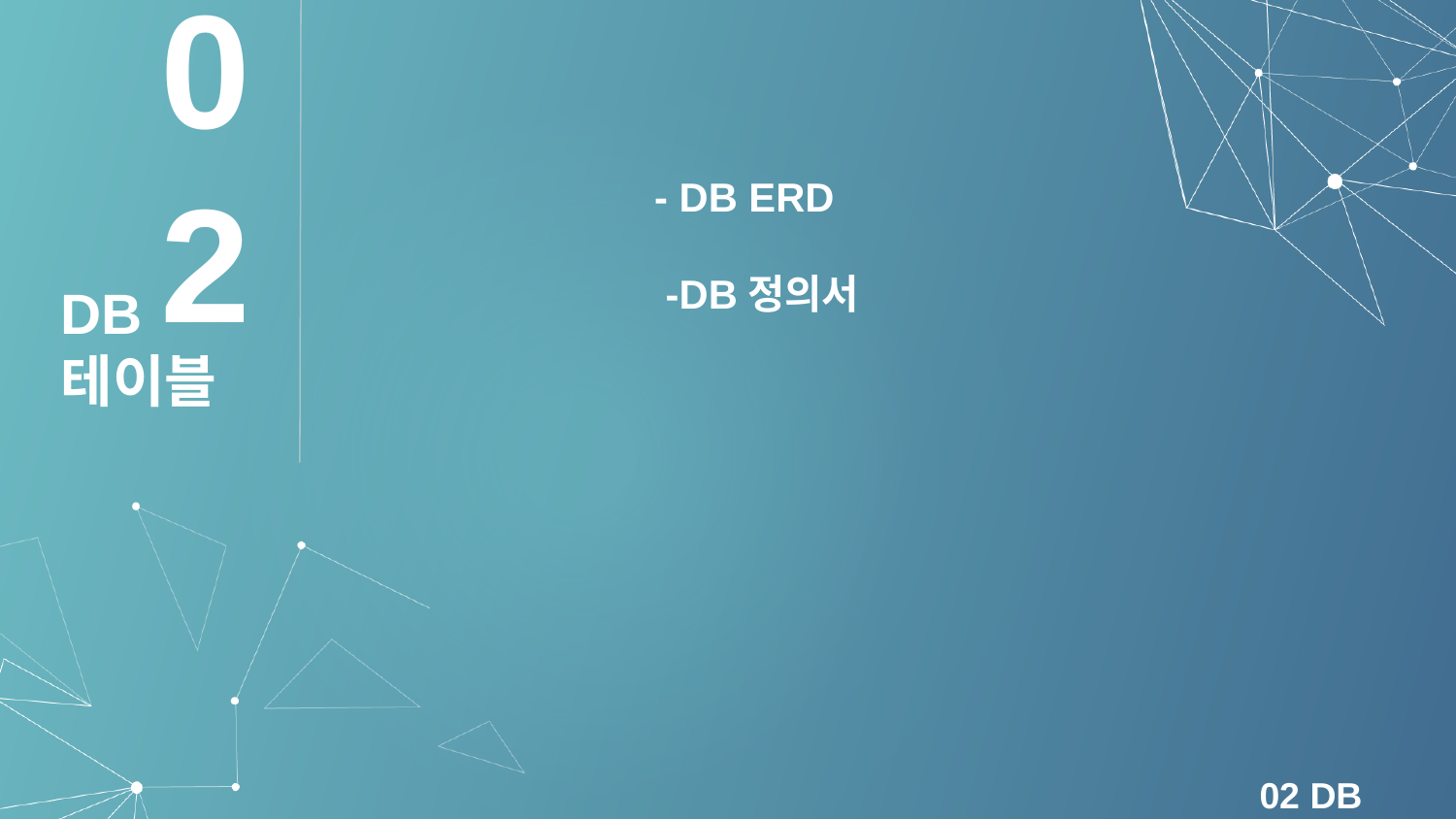

02
- DB ERD

 -DB정의서
DB테이블
02 DB테이블